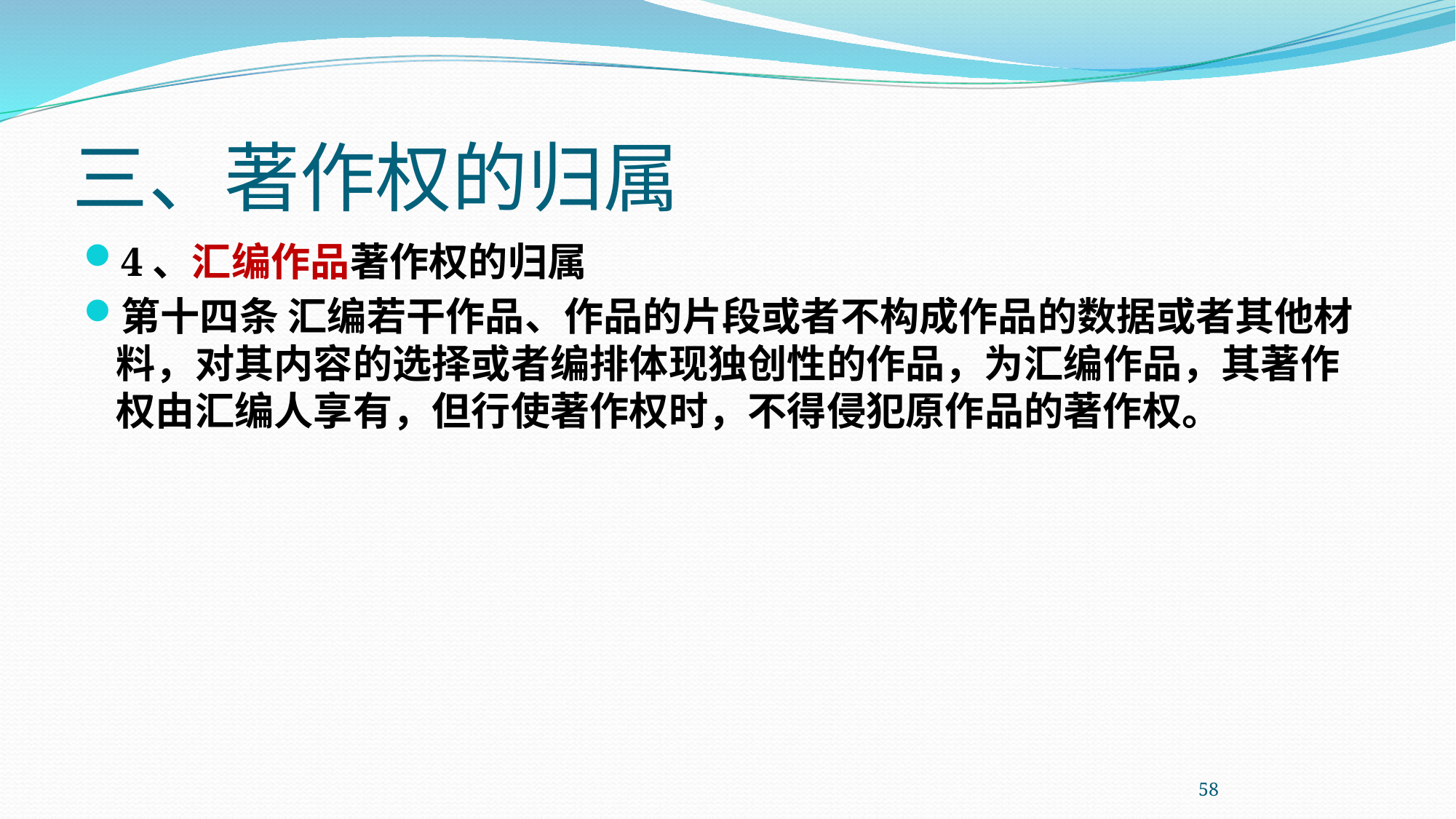

三、著作权的归属
4、汇编作品著作权的归属
第十四条 汇编若干作品、作品的片段或者不构成作品的数据或者其他材料，对其内容的选择或者编排体现独创性的作品，为汇编作品，其著作权由汇编人享有，但行使著作权时，不得侵犯原作品的著作权。
58